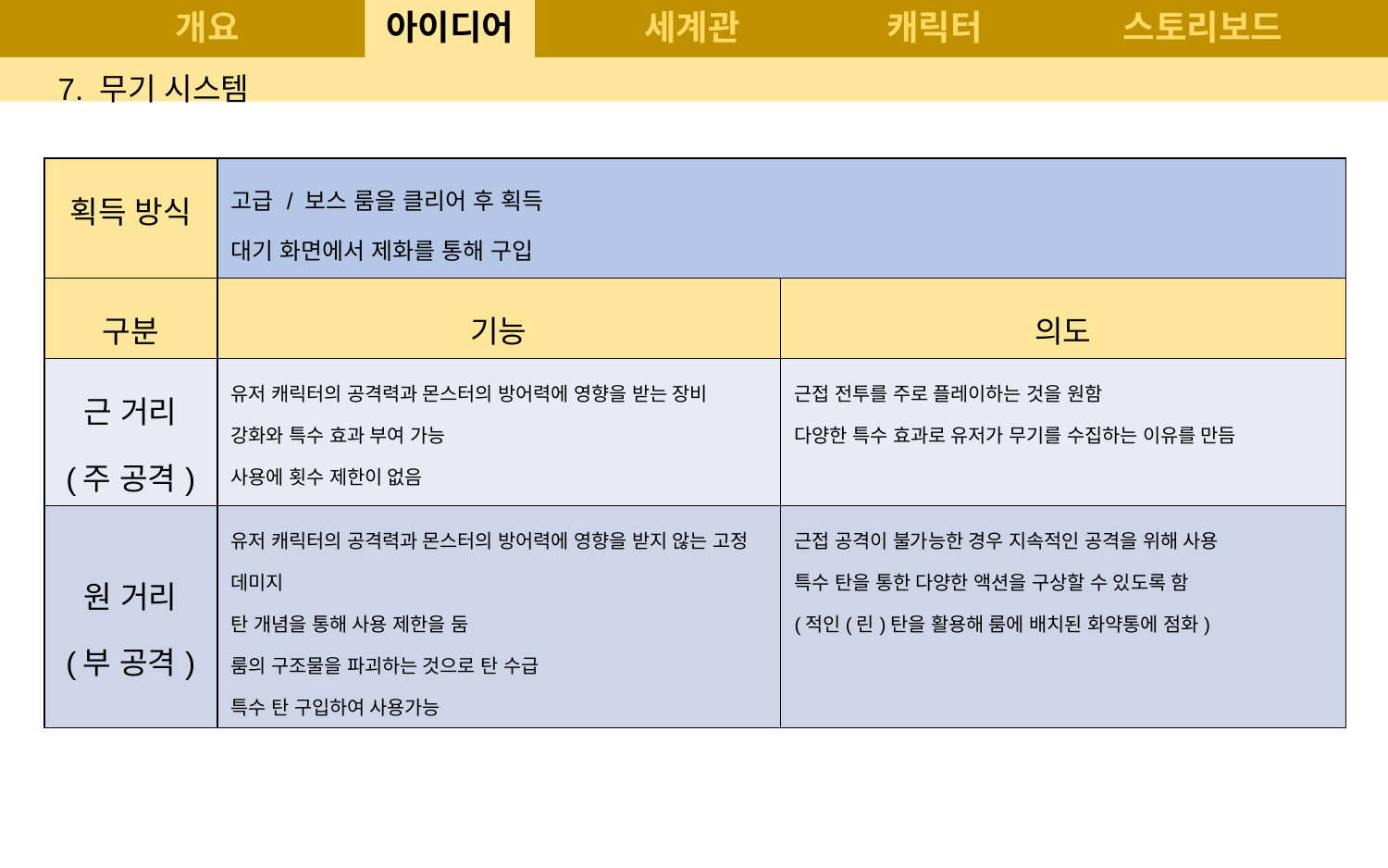

개요
# 아이디어
세계관
캐릭터
스토리보드
7. 무기 시스템
| 획득 방식 | 고급 / 보스 룸을 클리어 후 획득 대기 화면에서 제화를 통해 구입 |  |
| --- | --- | --- |
| 구분 | 기능 | 의도 |
| 근 거리 (주 공격) | 유저 캐릭터의 공격력과 몬스터의 방어력에 영향을 받는 장비 강화와 특수 효과 부여 가능 사용에 횟수 제한이 없음 | 근접 전투를 주로 플레이하는 것을 원함 다양한 특수 효과로 유저가 무기를 수집하는 이유를 만듬 |
| 원 거리 (부 공격) | 유저 캐릭터의 공격력과 몬스터의 방어력에 영향을 받지 않는 고정 데미지 탄 개념을 통해 사용 제한을 둠 룸의 구조물을 파괴하는 것으로 탄 수급 특수 탄 구입하여 사용가능 | 근접 공격이 불가능한 경우 지속적인 공격을 위해 사용 특수 탄을 통한 다양한 액션을 구상할 수 있도록 함 (적인(린)탄을 활용해 룸에 배치된 화약통에 점화) |